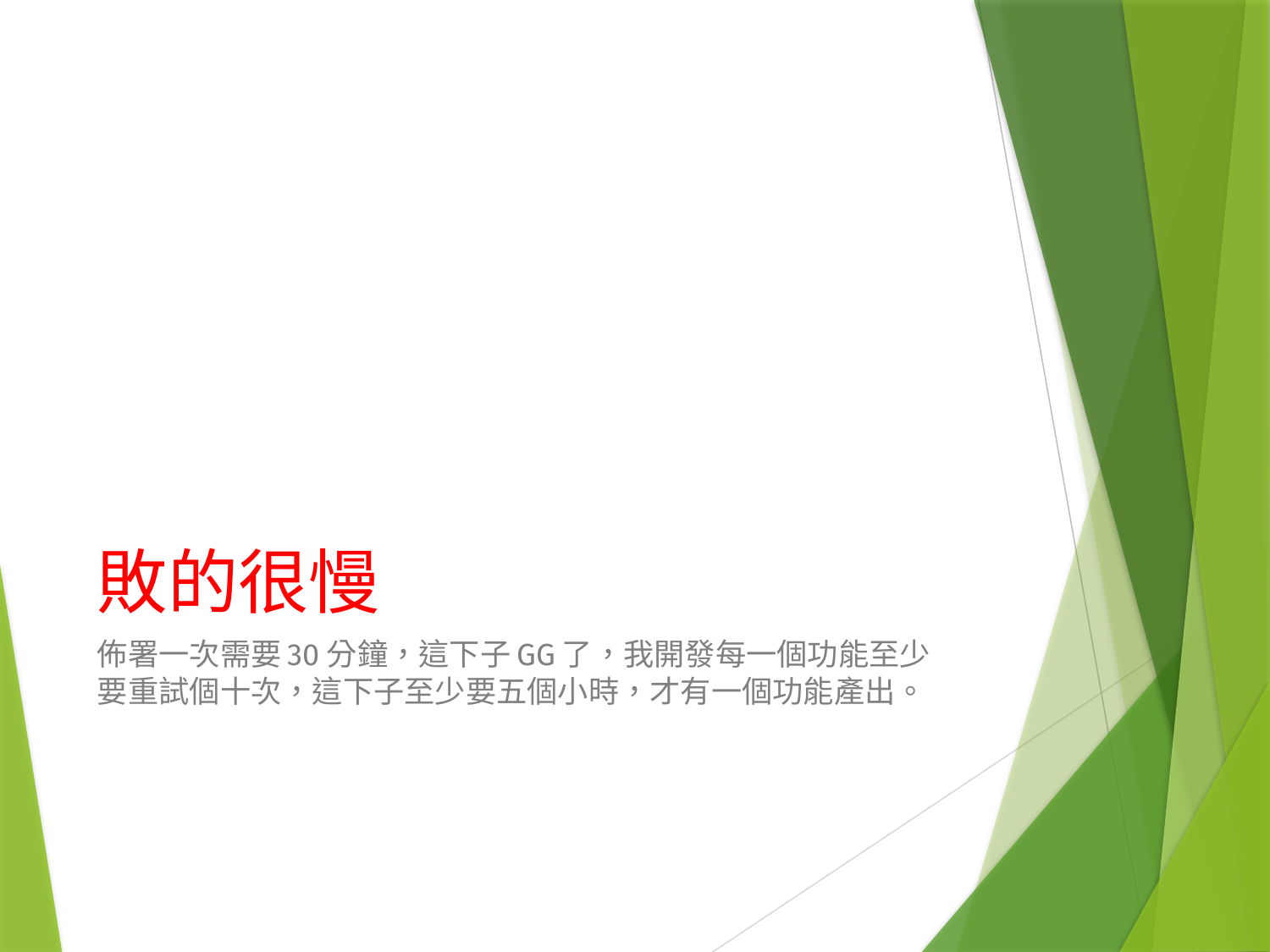

# 敗的很慢
佈署一次需要30分鐘，這下子GG了，我開發每一個功能至少要重試個十次，這下子至少要五個小時，才有一個功能產出。